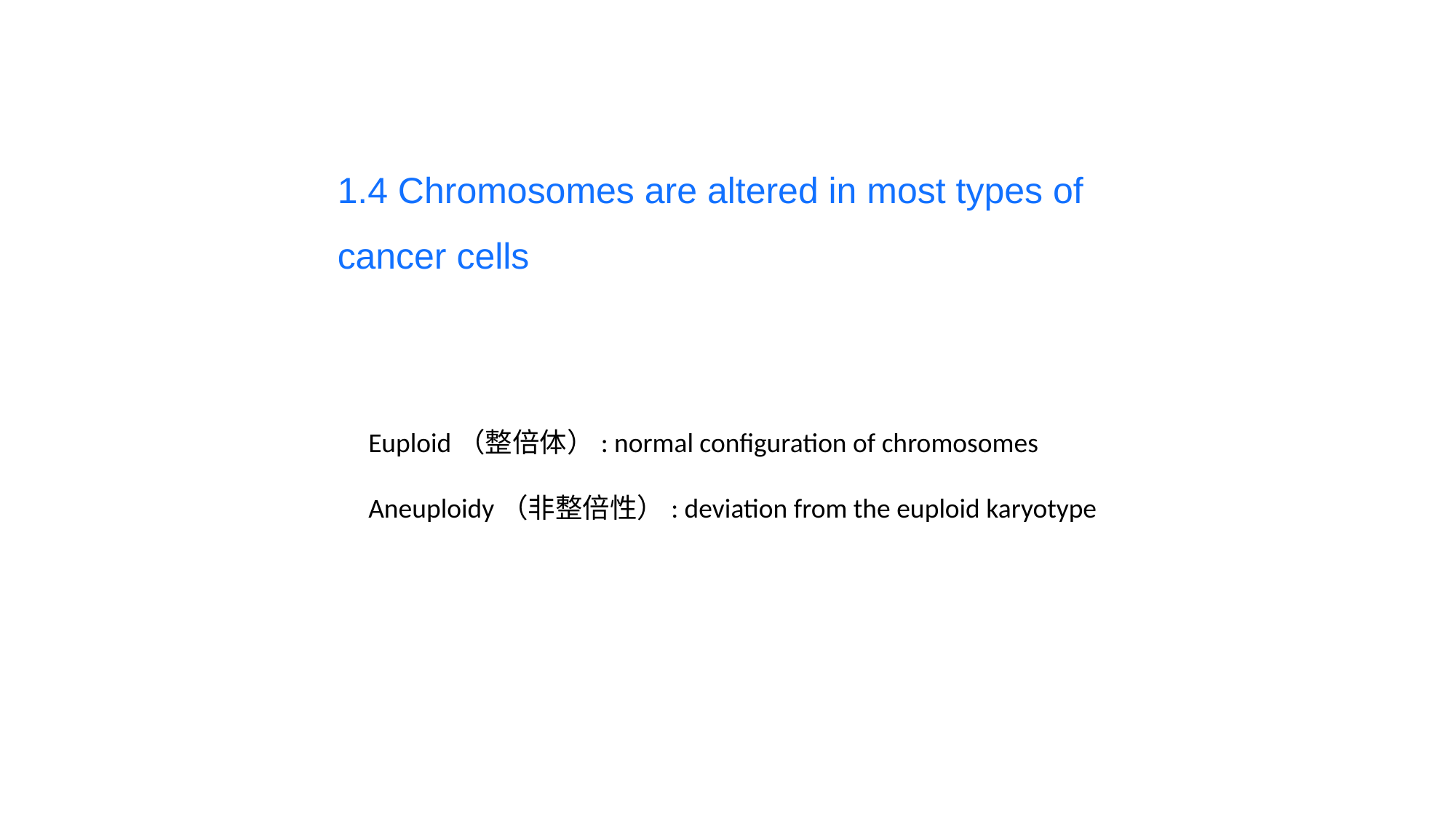

1.4 Chromosomes are altered in most types of cancer cells
Euploid（整倍体）: normal configuration of chromosomes

Aneuploidy（非整倍性）: deviation from the euploid karyotype